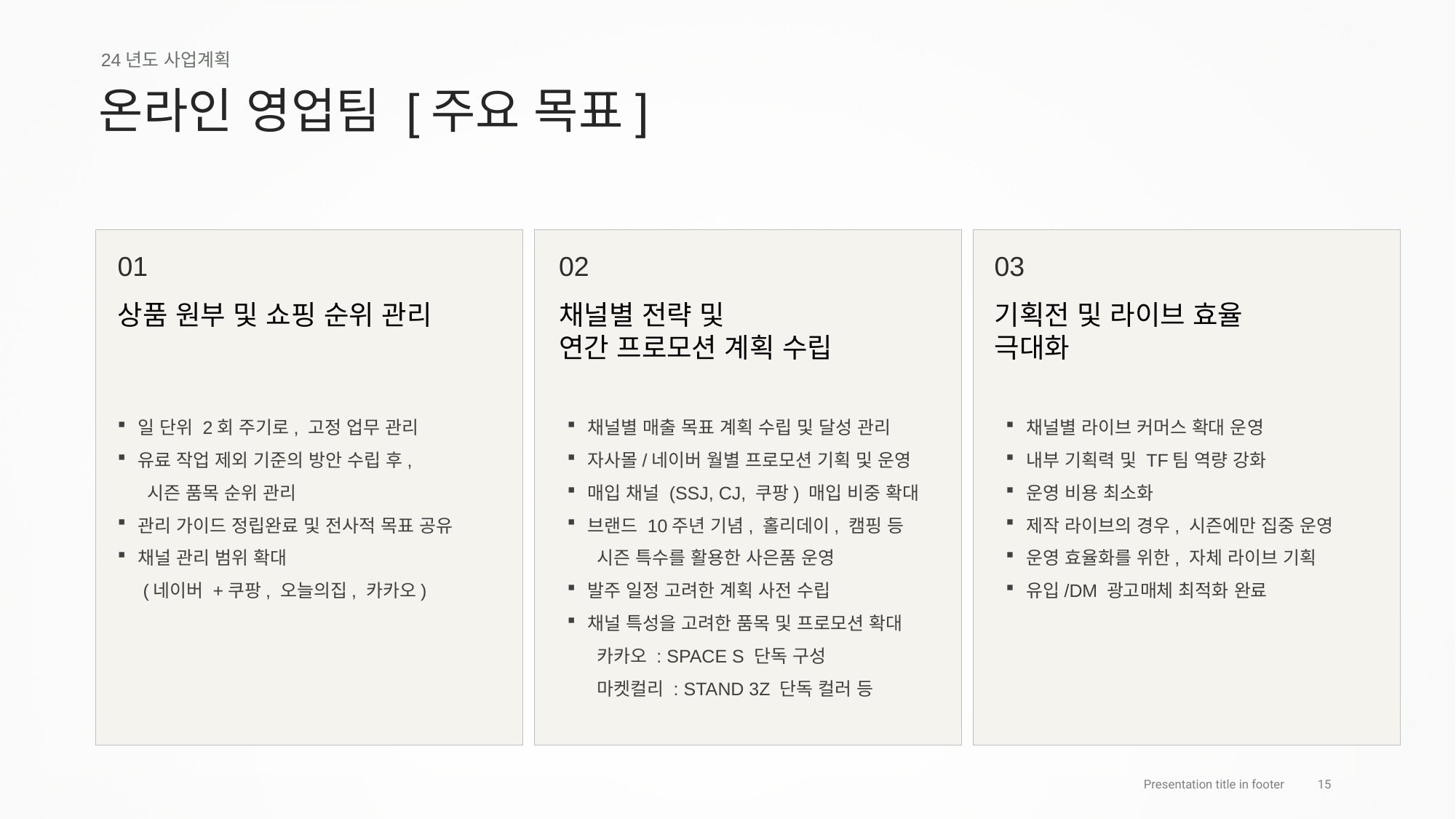

24년도 사업계획
온라인 영업팀 [주요 목표]

01
02
03
상품 원부 및 쇼핑 순위 관리
채널별 전략 및
연간 프로모션 계획 수립
기획전 및 라이브 효율 극대화
일 단위 2회 주기로, 고정 업무 관리
유료 작업 제외 기준의 방안 수립 후,
     시즌 품목 순위 관리
관리 가이드 정립완료 및 전사적 목표 공유
채널 관리 범위 확대
     (네이버 +쿠팡, 오늘의집, 카카오)
채널별 매출 목표 계획 수립 및 달성 관리
자사몰/네이버 월별 프로모션 기획 및 운영
매입 채널 (SSJ, CJ, 쿠팡) 매입 비중 확대
브랜드 10주년 기념, 홀리데이, 캠핑 등
     시즌 특수를 활용한 사은품 운영
발주 일정 고려한 계획 사전 수립
채널 특성을 고려한 품목 및 프로모션 확대
     카카오 : SPACE S 단독 구성
     마켓컬리 : STAND 3Z 단독 컬러 등
채널별 라이브 커머스 확대 운영
내부 기획력 및 TF팀 역량 강화
운영 비용 최소화
제작 라이브의 경우, 시즌에만 집중 운영
운영 효율화를 위한, 자체 라이브 기획
유입/DM 광고매체 최적화 완료